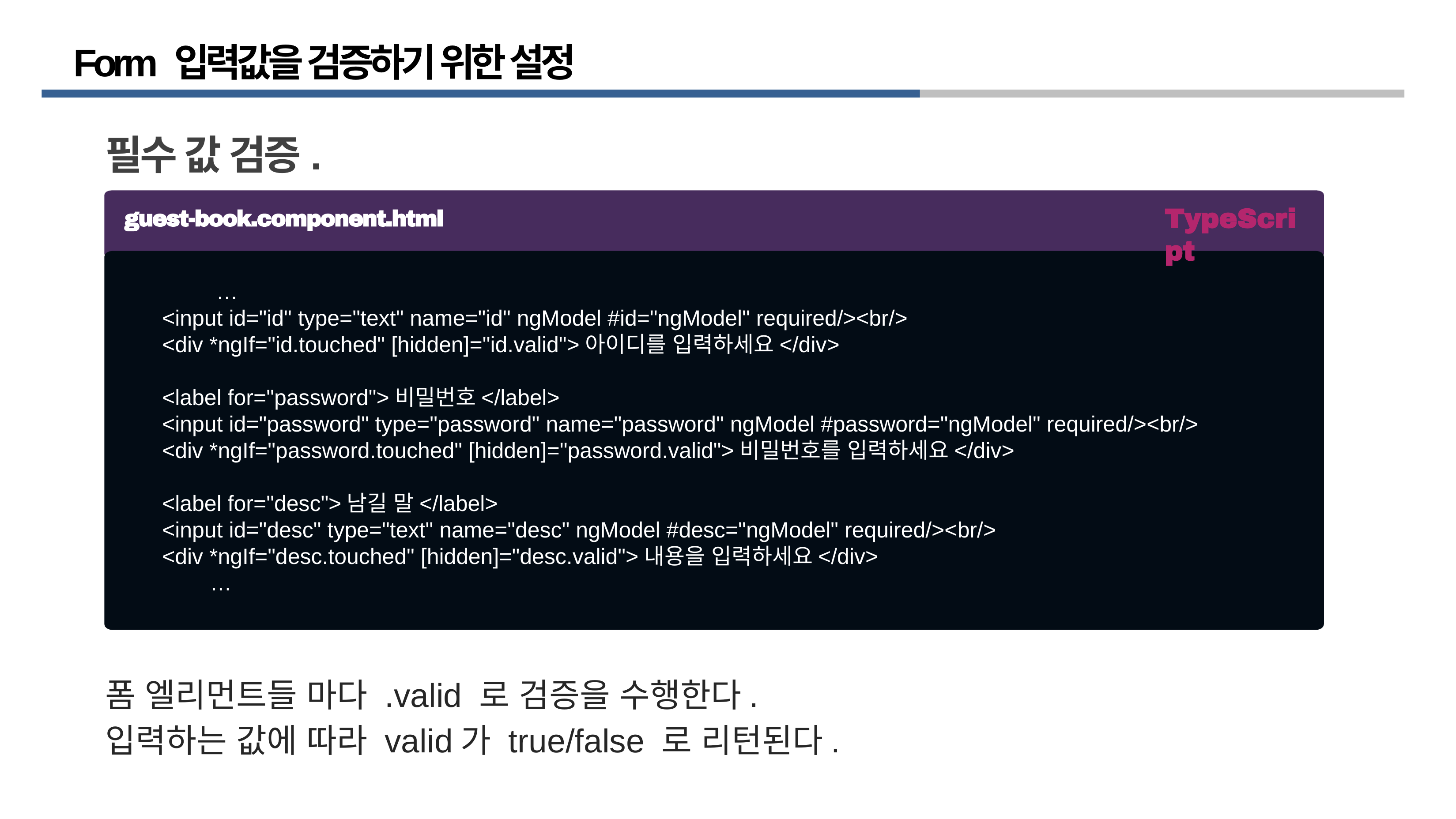

# Form 입력값을 검증하기 위한 설정
필수 값 검증.

TypeScript
guest-book.component.html

	  …
    <input id="id" type="text" name="id" ngModel #id="ngModel" required/><br/>
    <div *ngIf="id.touched" [hidden]="id.valid">아이디를 입력하세요</div>
    <label for="password">비밀번호</label>
    <input id="password" type="password" name="password" ngModel #password="ngModel" required/><br/>
    <div *ngIf="password.touched" [hidden]="password.valid">비밀번호를 입력하세요</div>
    <label for="desc">남길 말</label>
    <input id="desc" type="text" name="desc" ngModel #desc="ngModel" required/><br/>
    <div *ngIf="desc.touched" [hidden]="desc.valid">내용을 입력하세요</div>
  	 …
폼 엘리먼트들 마다 .valid 로 검증을 수행한다.
입력하는 값에 따라 valid가 true/false 로 리턴된다.